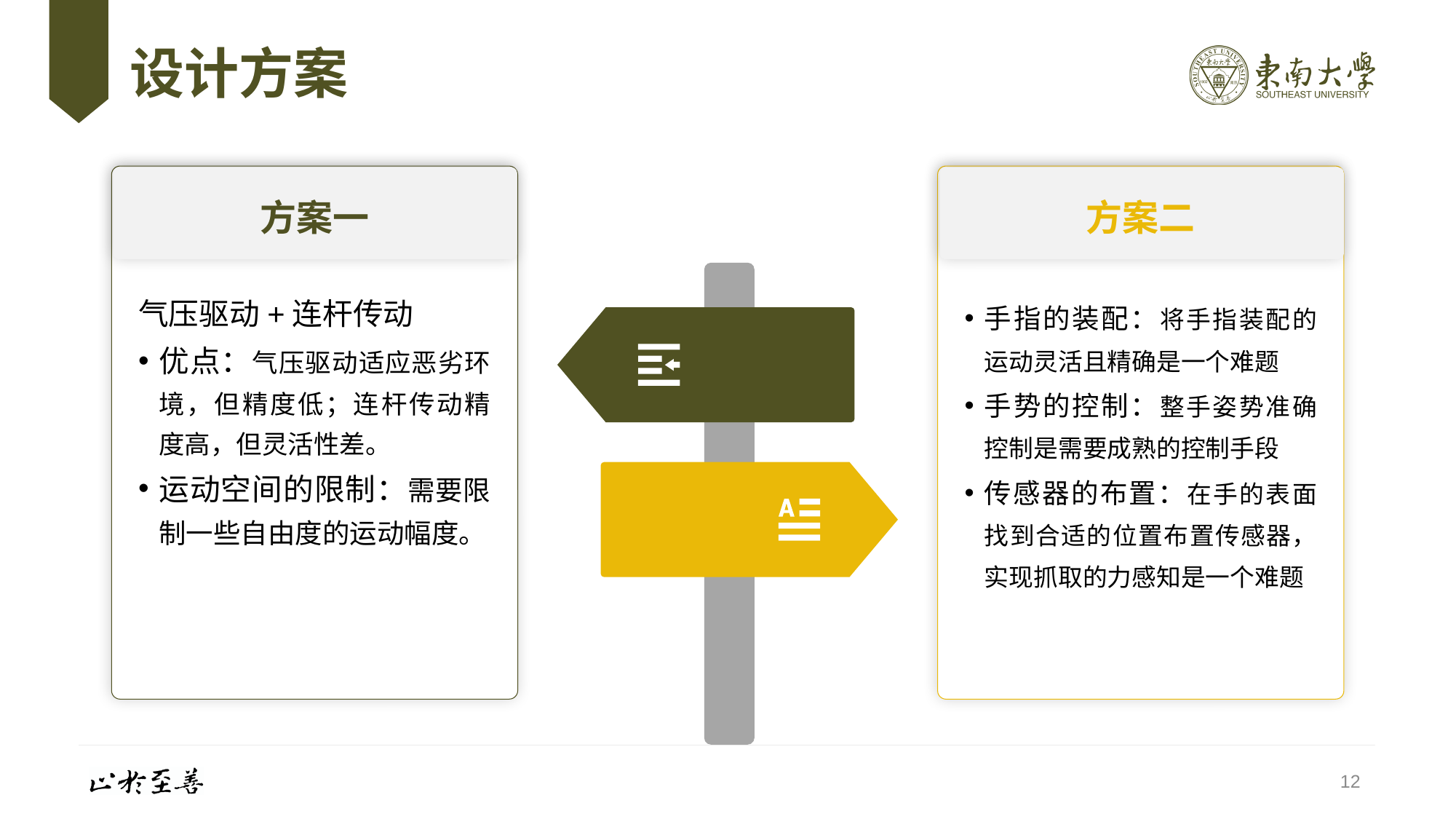

# 设计方案

方案一
方案二

气压驱动+连杆传动
优点：气压驱动适应恶劣环境，但精度低；连杆传动精度高，但灵活性差。
运动空间的限制：需要限制一些自由度的运动幅度。
手指的装配：将手指装配的运动灵活且精确是一个难题
手势的控制：整手姿势准确控制是需要成熟的控制手段
传感器的布置：在手的表面找到合适的位置布置传感器，实现抓取的力感知是一个难题

12